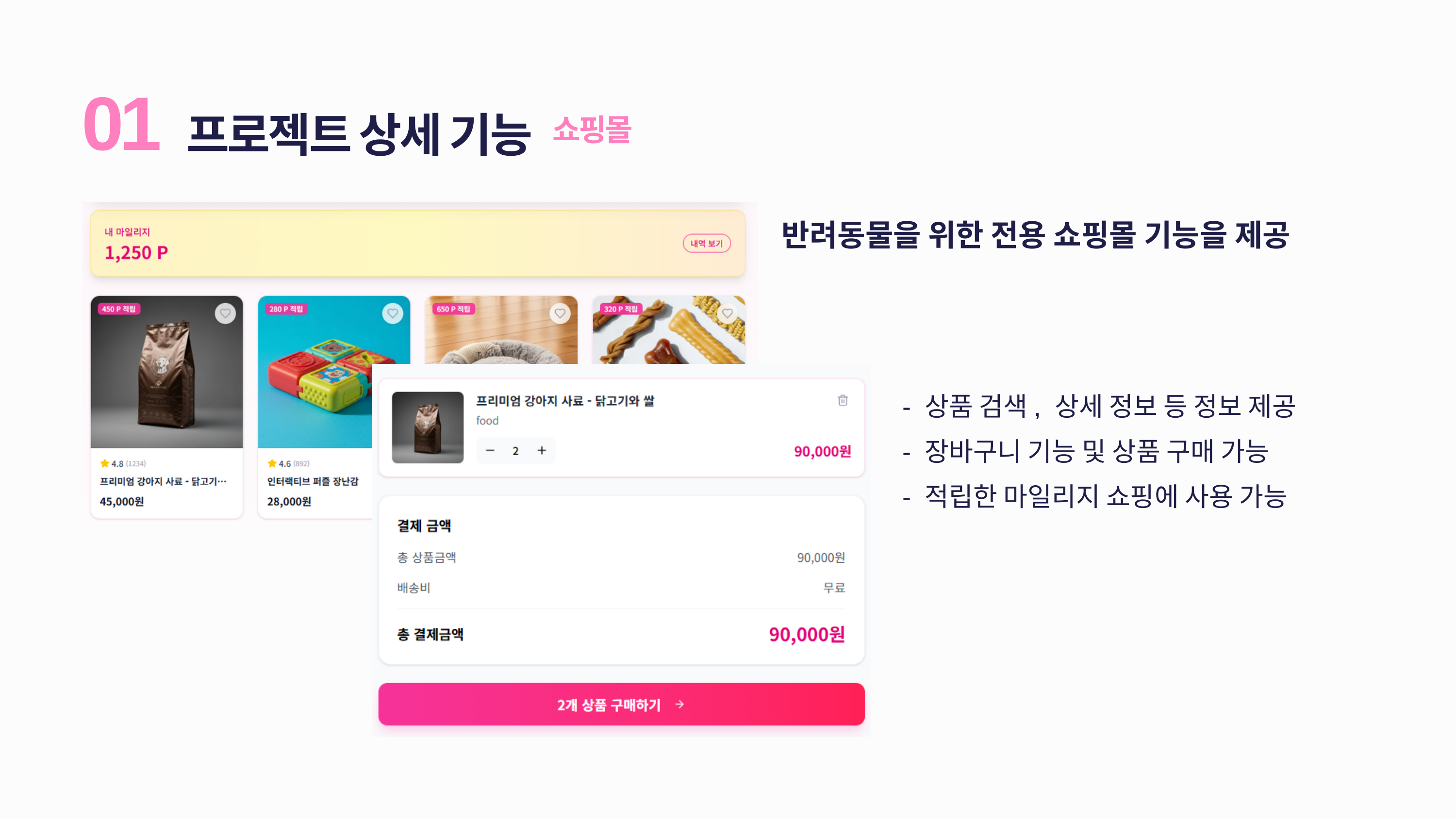

프로젝트 상세 기능
01
쇼핑몰
반려동물을 위한 전용 쇼핑몰 기능을 제공

- 상품 검색, 상세 정보 등 정보 제공
- 장바구니 기능 및 상품 구매 가능
- 적립한 마일리지 쇼핑에 사용 가능